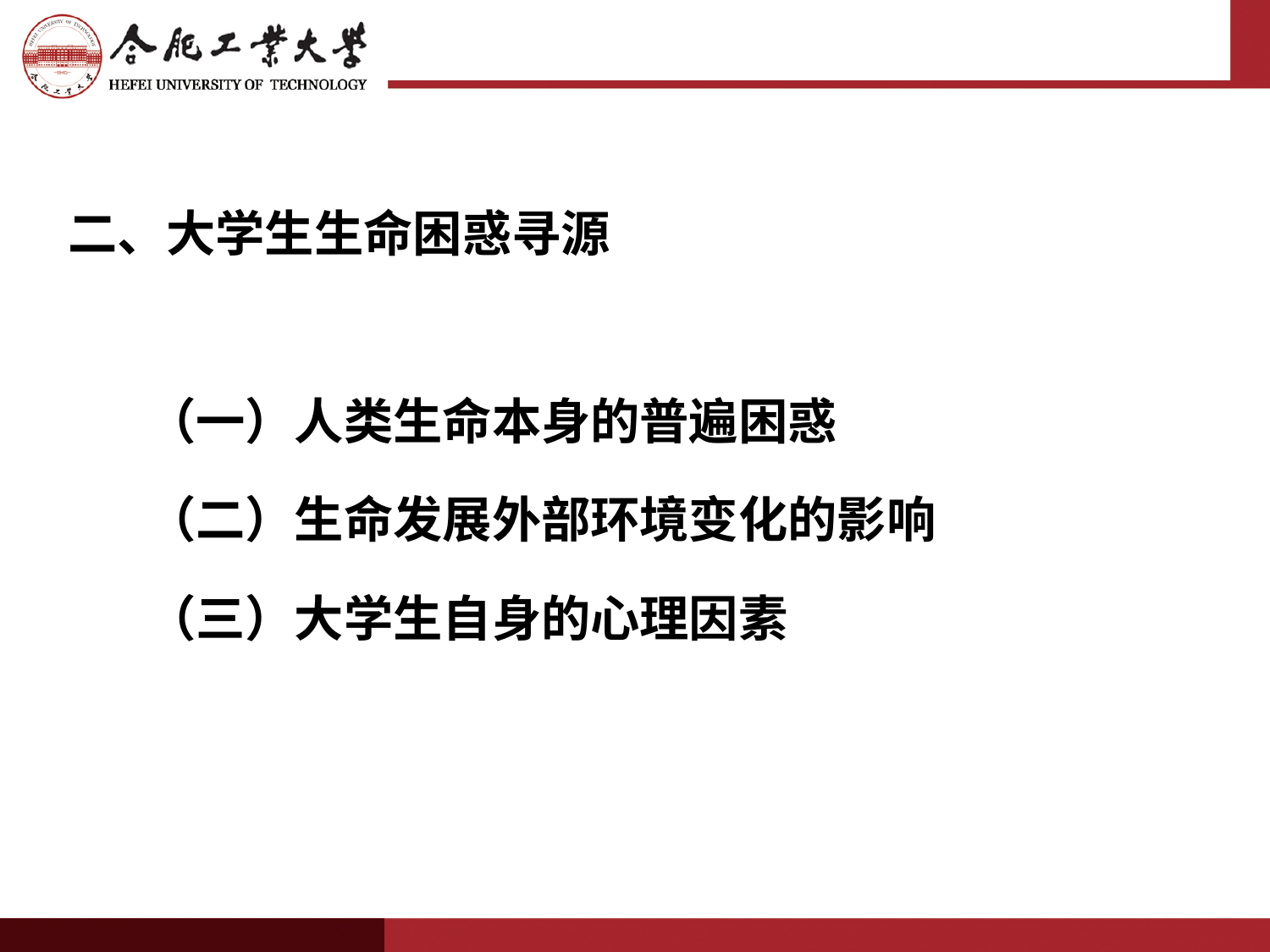

二、大学生生命困惑寻源

      （一）人类生命本身的普遍困惑
      （二）生命发展外部环境变化的影响
      （三）大学生自身的心理因素